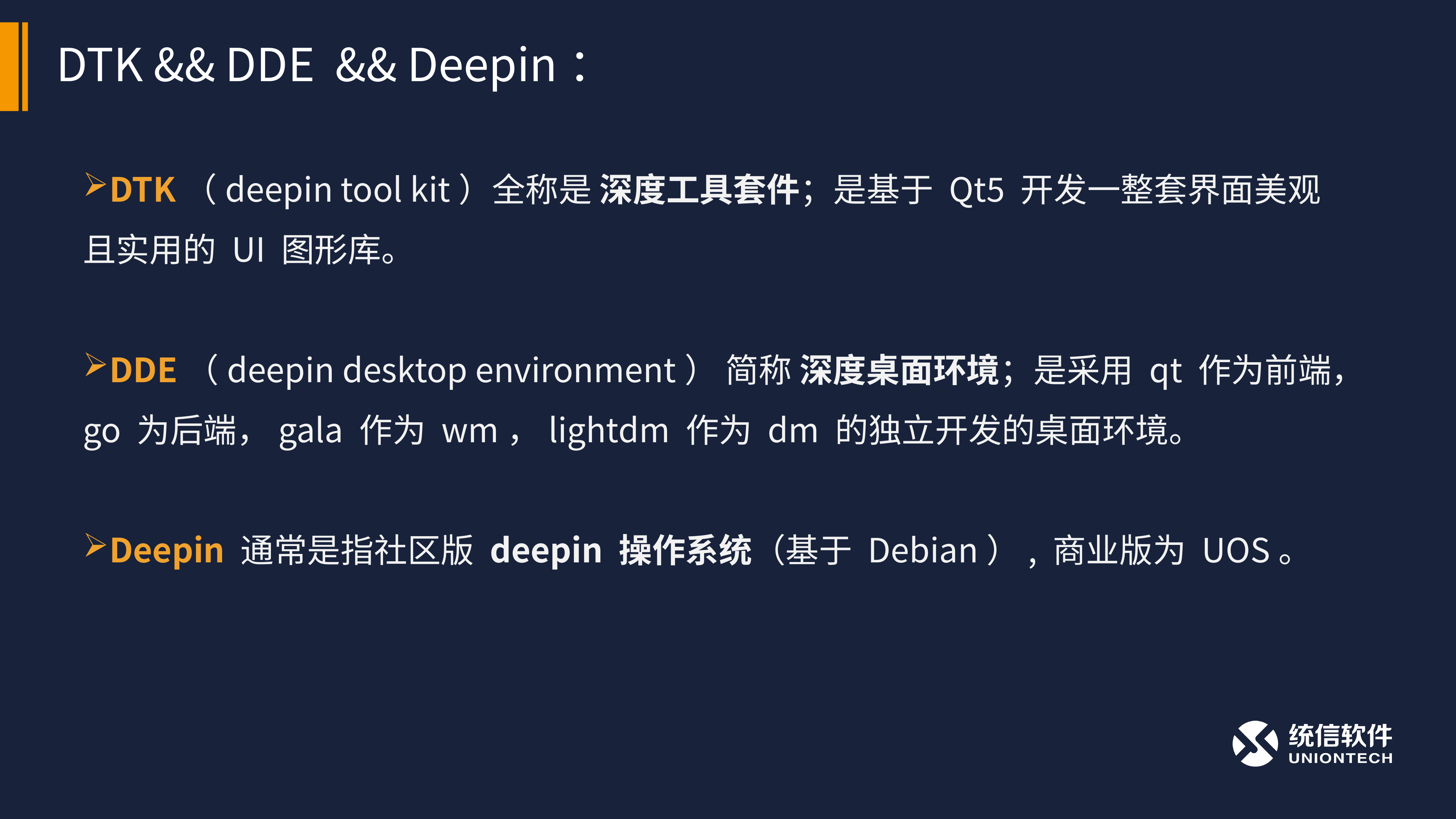

# DTK && DDE  && Deepin：
DTK（deepin tool kit）全称是 深度工具套件；是基于 Qt5 开发一整套界面美观且实用的 UI 图形库。

DDE（deepin desktop environment） 简称 深度桌面环境；是采用 qt 作为前端，go 为后端，gala 作为 wm，lightdm 作为 dm 的独立开发的桌面环境。

Deepin 通常是指社区版 deepin 操作系统（基于 Debian）, 商业版为 UOS。